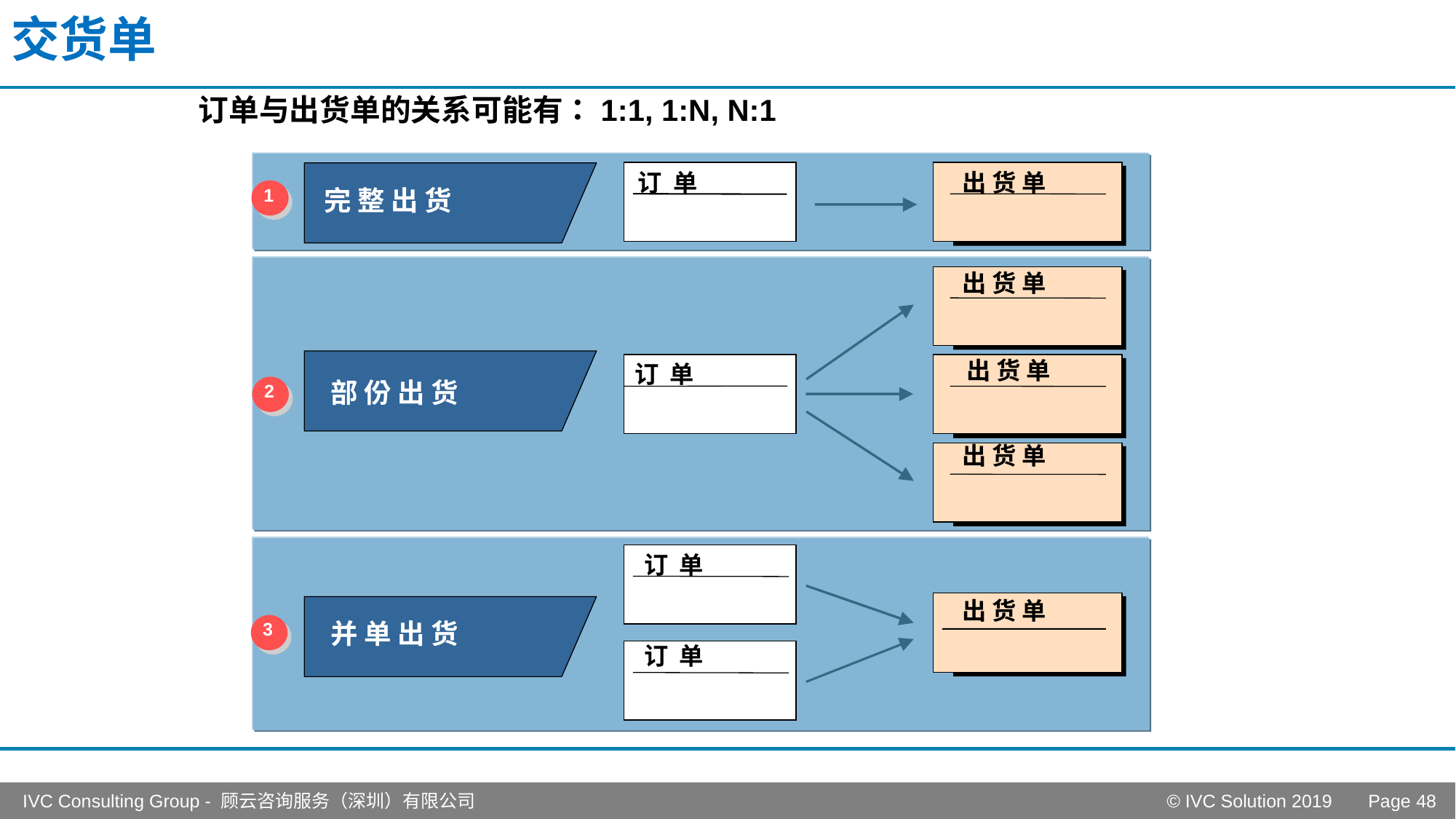

# 交货单

订单与出货单的关系可能有：1:1, 1:N, N:1

出 货 单
订  单
Order
Outbound

1
完 整 出 货

1

delivery

出 货 单

Outbound

delivery

出 货 单

订  单
Order
Outbound

部 份 出 货

2

2

delivery

出 货 单

Outbound

delivery

订  单
Order

出 货 单

Outbound

并 单 出 货
3

3

delivery

订  单

Order